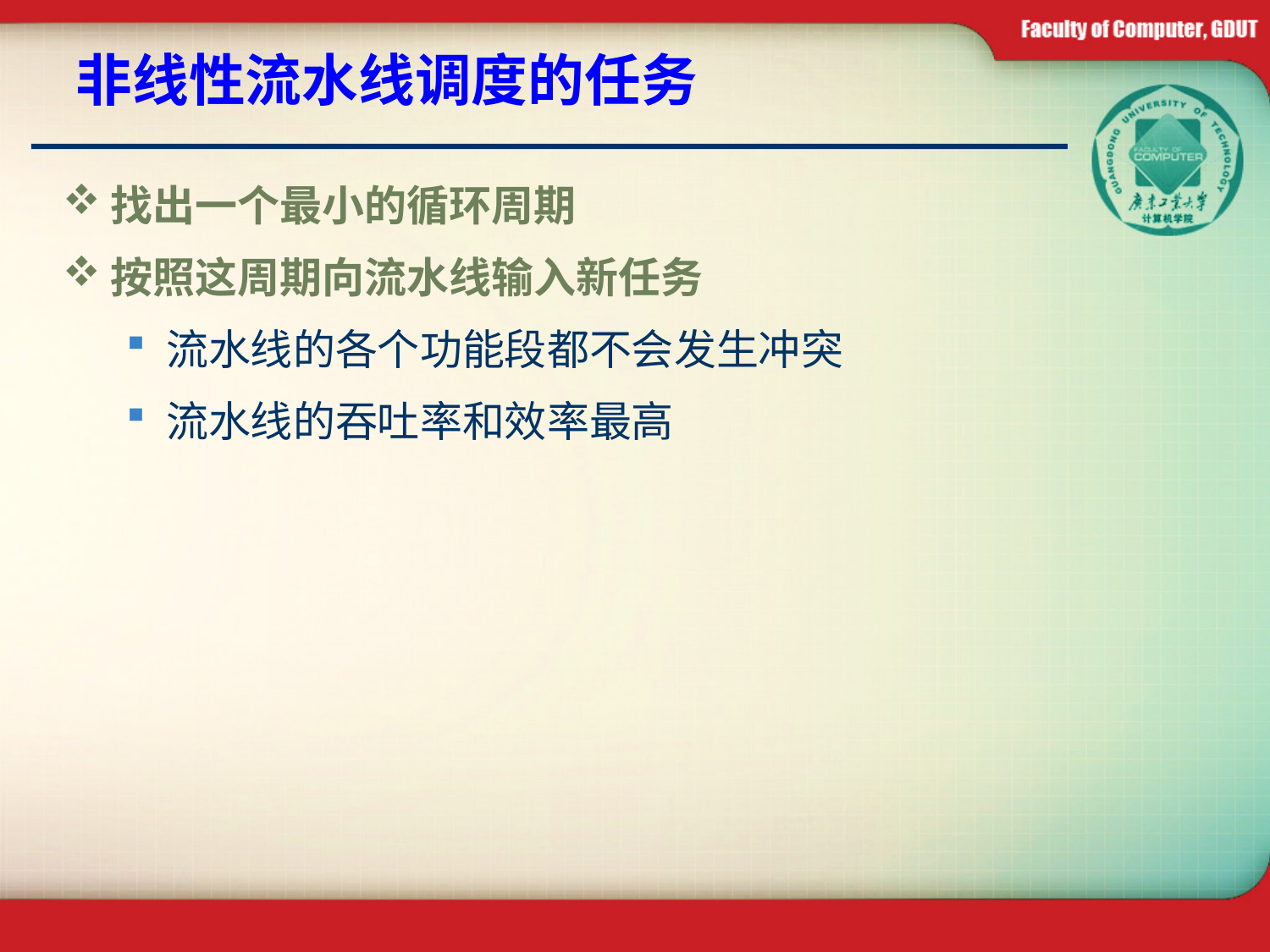

# 非线性流水线调度的任务
找出一个最小的循环周期
按照这周期向流水线输入新任务
流水线的各个功能段都不会发生冲突
流水线的吞吐率和效率最高